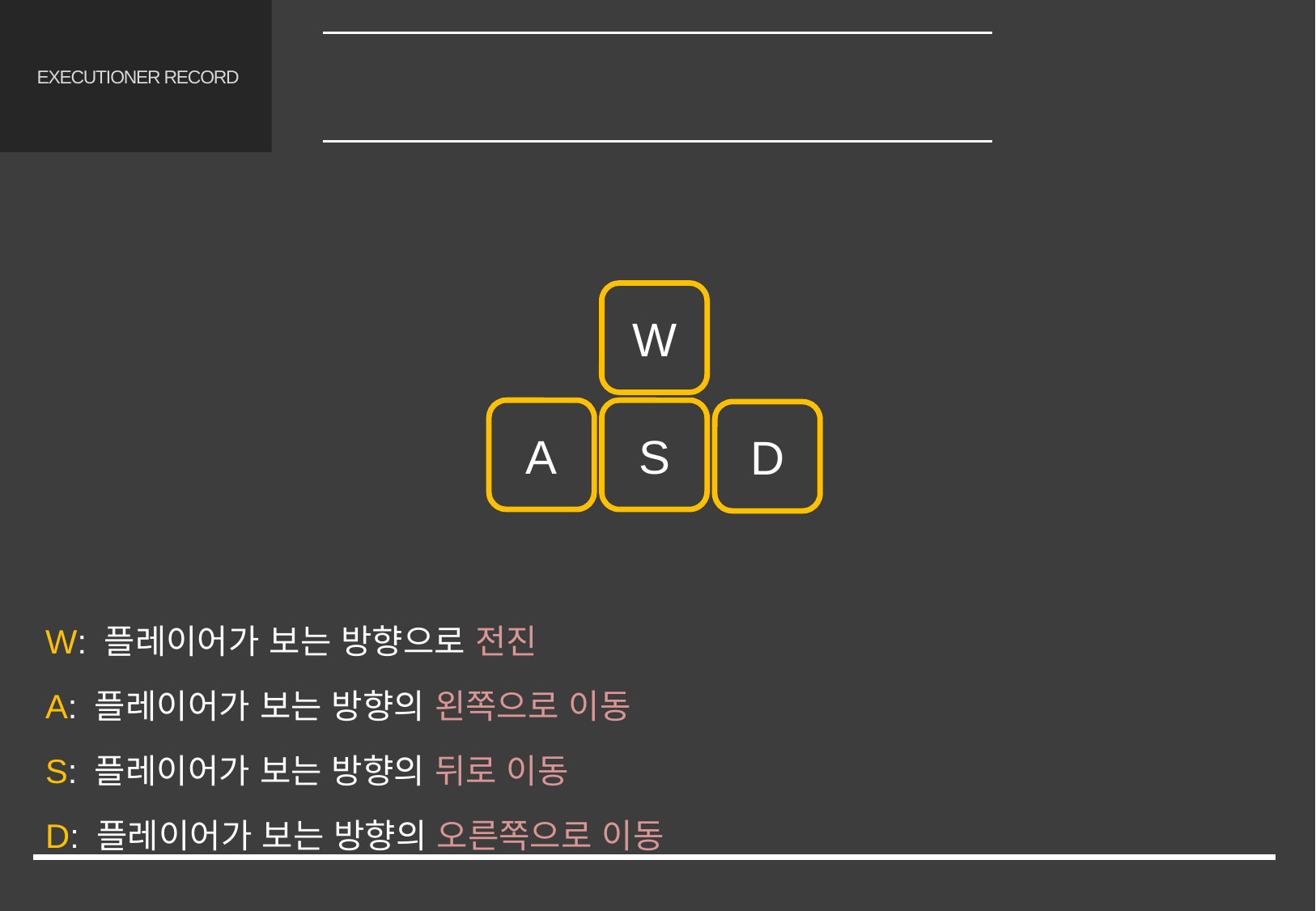

플레이
3.2 조작
# EXECUTIONER RECORD
W
A
S
D
W: 플레이어가 보는 방향으로 전진
A: 플레이어가 보는 방향의 왼쪽으로 이동
S: 플레이어가 보는 방향의 뒤로 이동
D: 플레이어가 보는 방향의 오른쪽으로 이동
16/65